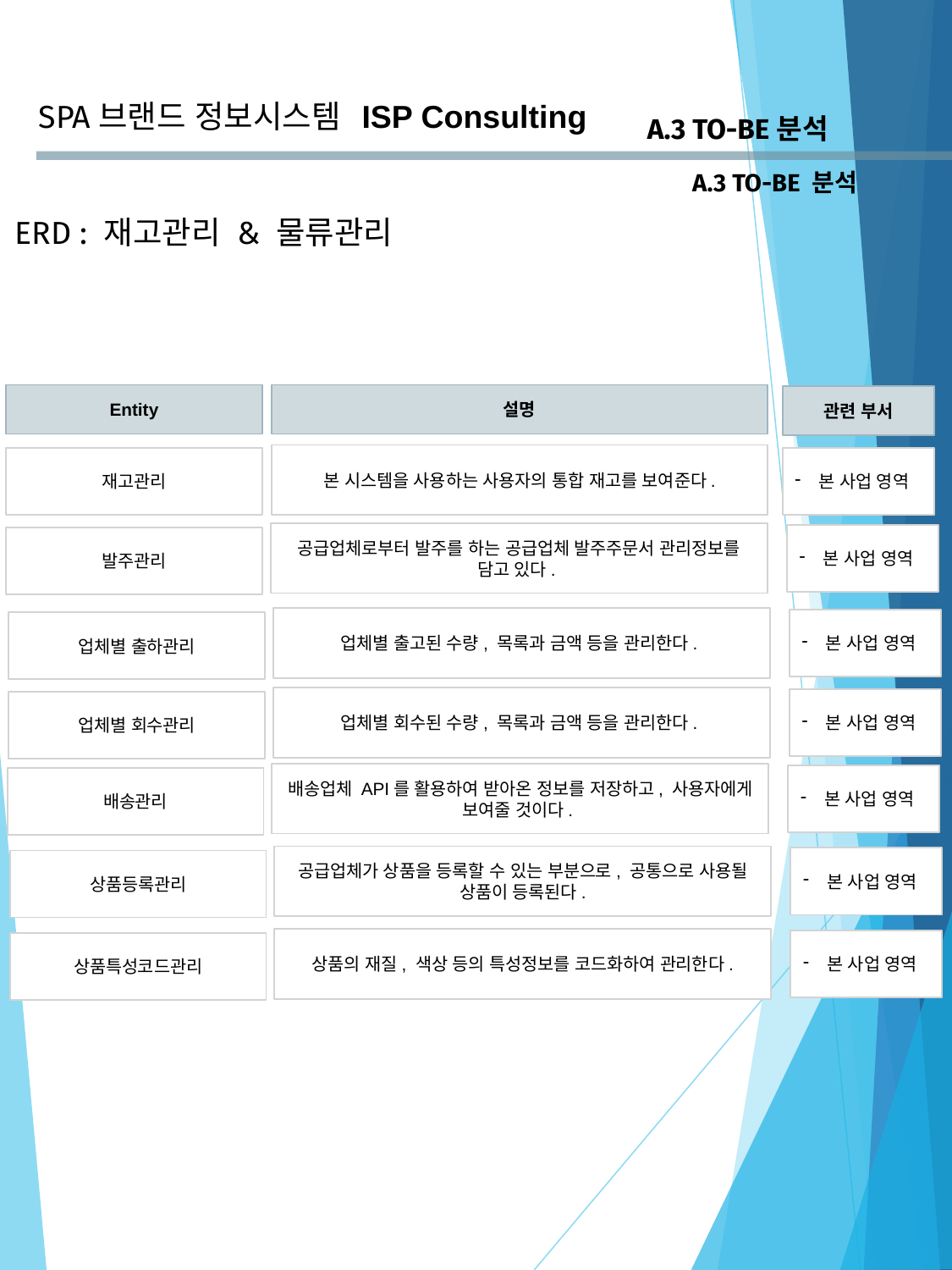

SPA브랜드 정보시스템
ISP Consulting
A.3 TO-BE분석
A.3 TO-BE 분석

ERD : 재고관리 & 물류관리
설명
Entity
관련 부서
본 시스템을 사용하는 사용자의 통합 재고를 보여준다.
본 사업 영역
재고관리
공급업체로부터 발주를 하는 공급업체 발주주문서 관리정보를 담고 있다.
본 사업 영역
발주관리
업체별 출고된 수량, 목록과 금액 등을 관리한다.
본 사업 영역
업체별 출하관리
업체별 회수된 수량, 목록과 금액 등을 관리한다.
본 사업 영역
업체별 회수관리
배송업체 API를 활용하여 받아온 정보를 저장하고, 사용자에게 보여줄 것이다.
본 사업 영역
배송관리
공급업체가 상품을 등록할 수 있는 부분으로, 공통으로 사용될 상품이 등록된다.
본 사업 영역
상품등록관리
상품의 재질, 색상 등의 특성정보를 코드화하여 관리한다.
본 사업 영역
상품특성코드관리